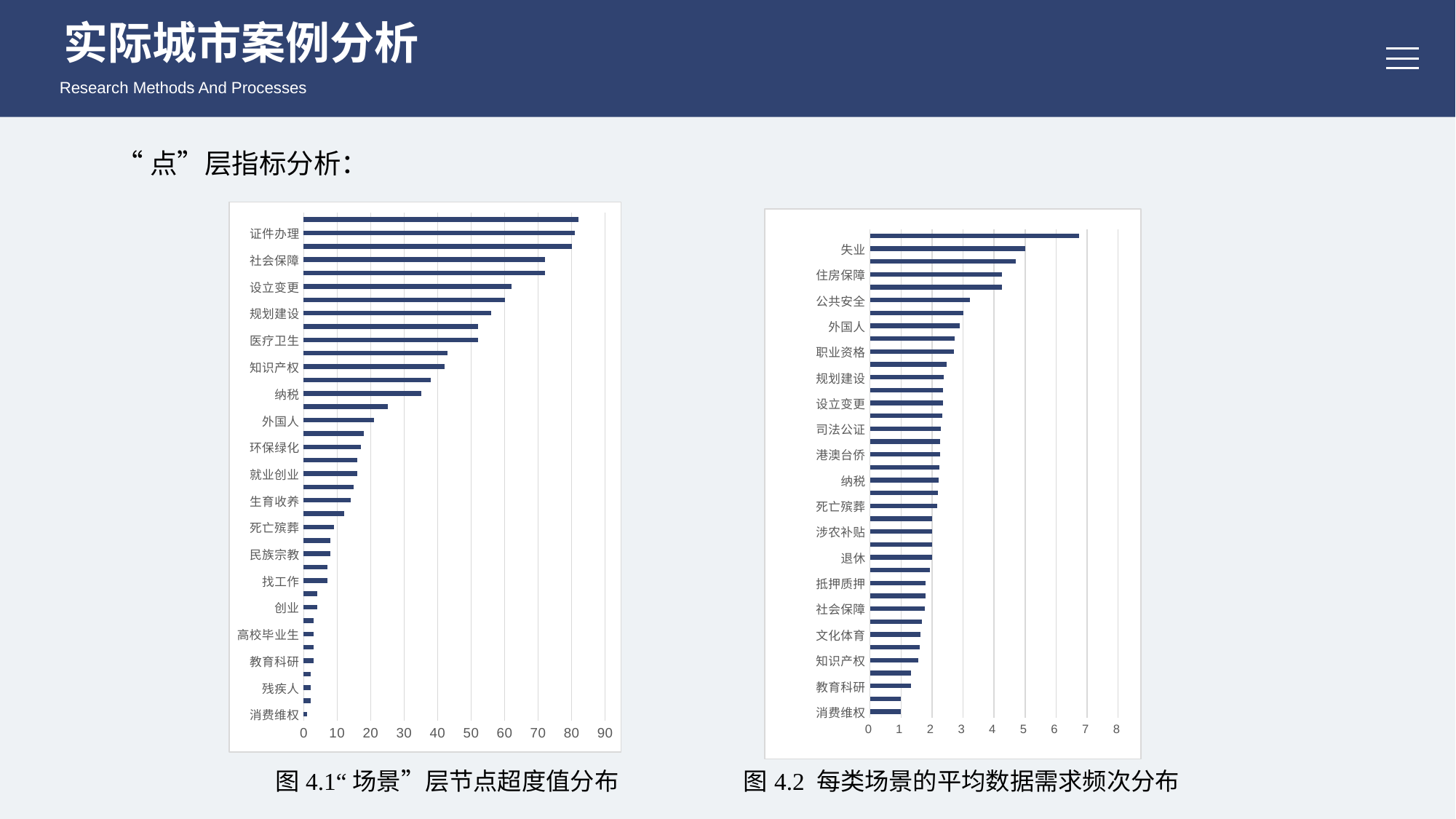

实际城市案例分析
Research Methods And Processes
“点”层指标分析：

### Chart

| Category | Degree |
|---|---|
| 消费维权 | 1.0 |
| 失业 | 2.0 |
| 残疾人 | 2.0 |
| 退休 | 2.0 |
| 教育科研 | 3.0 |
| 升学 | 3.0 |
| 高校毕业生 | 3.0 |
| 妇女 | 3.0 |
| 创业 | 4.0 |
| 涉农补贴 | 4.0 |
| 找工作 | 7.0 |
| 抵押质押 | 7.0 |
| 民族宗教 | 8.0 |
| 港澳台侨 | 8.0 |
| 死亡殡葬 | 9.0 |
| 买房子 | 12.0 |
| 生育收养 | 14.0 |
| 公共安全 | 15.0 |
| 就业创业 | 16.0 |
| 文化体育 | 16.0 |
| 环保绿化 | 17.0 |
| 公用事业 | 18.0 |
| 外国人 | 21.0 |
| 人才 | 25.0 |
| 纳税 | 35.0 |
| 准营准办 | 38.0 |
| 知识产权 | 42.0 |
| 司法公证 | 43.0 |
| 医疗卫生 | 52.0 |
| 户籍办理 | 52.0 |
| 规划建设 | 56.0 |
| 交通出行 | 60.0 |
| 设立变更 | 62.0 |
| 职业资格 | 72.0 |
| 社会保障 | 72.0 |
| 住房保障 | 80.0 |
| 证件办理 | 81.0 |
| 出境入境 | 82.0 |

### Chart

| Category | 平均频次 |
|---|---|
| 消费维权 | 1.0 |
| 高校毕业生 | 1.0 |
| 教育科研 | 1.33333333333333 |
| 残疾人 | 1.33333333333333 |
| 知识产权 | 1.55737704918033 |
| 准营准办 | 1.6 |
| 文化体育 | 1.63636363636364 |
| 升学 | 1.66666666666667 |
| 社会保障 | 1.75806451612903 |
| 公用事业 | 1.78571428571429 |
| 抵押质押 | 1.8 |
| 交通出行 | 1.94 |
| 退休 | 2.0 |
| 创业 | 2.0 |
| 涉农补贴 | 2.0 |
| 民族宗教 | 2.0 |
| 死亡殡葬 | 2.16666666666667 |
| 证件办理 | 2.184 |
| 纳税 | 2.22222222222222 |
| 户籍办理 | 2.23863636363636 |
| 港澳台侨 | 2.25 |
| 就业创业 | 2.27272727272727 |
| 司法公证 | 2.2962962962963 |
| 找工作 | 2.33333333333333 |
| 设立变更 | 2.34545454545455 |
| 人才 | 2.35714285714286 |
| 规划建设 | 2.37735849056604 |
| 医疗卫生 | 2.46666666666667 |
| 职业资格 | 2.7 |
| 环保绿化 | 2.72727272727273 |
| 外国人 | 2.88888888888889 |
| 妇女 | 3.0 |
| 公共安全 | 3.23076923076923 |
| 买房子 | 4.25 |
| 住房保障 | 4.25423728813559 |
| 出境入境 | 4.70909090909091 |
| 失业 | 5.0 |
| 生育收养 | 6.75 |
图4.1“场景”层节点超度值分布                       图4.2 每类场景的平均数据需求频次分布